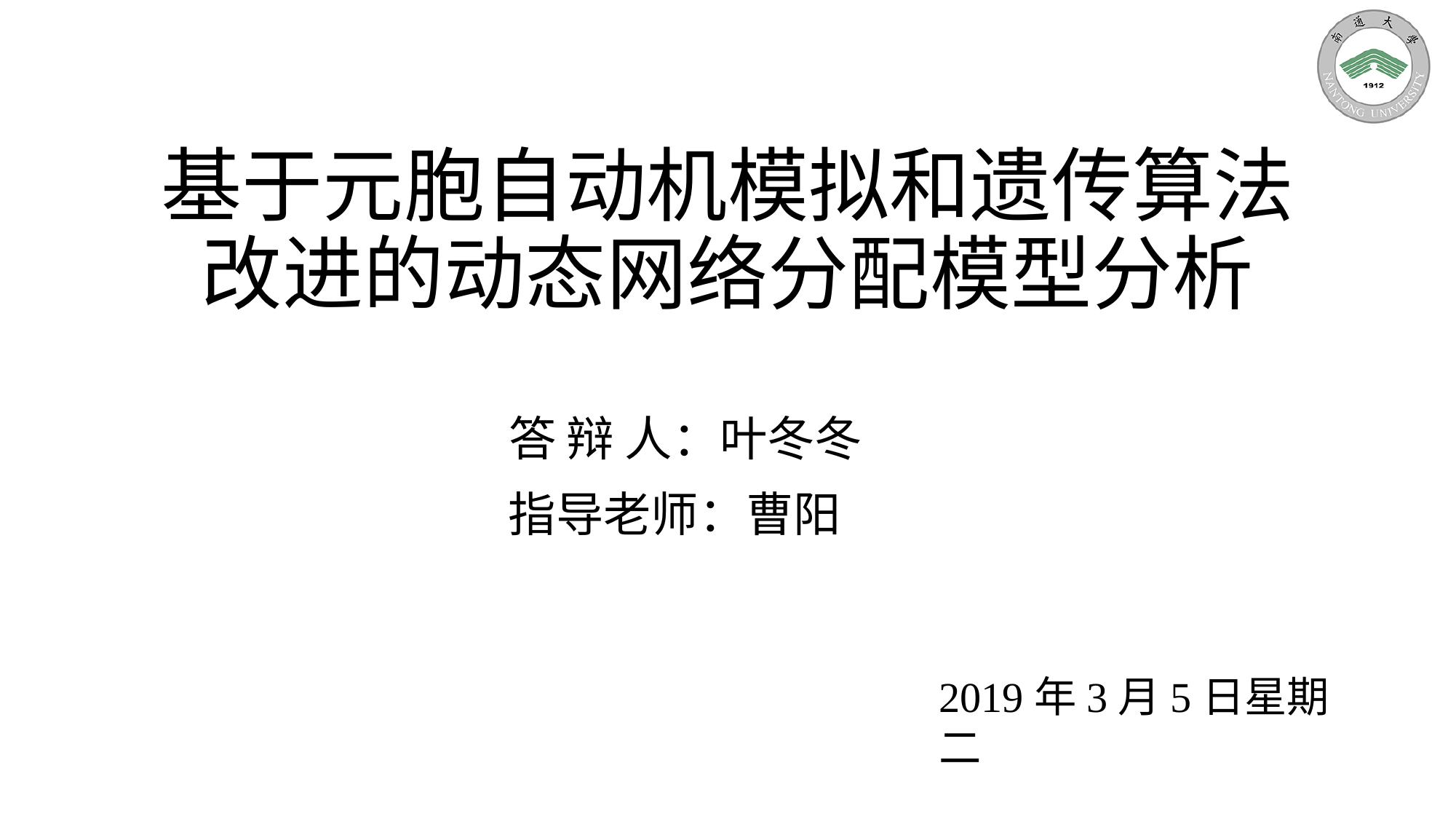

# 基于元胞自动机模拟和遗传算法改进的动态网络分配模型分析
答 辩 人：叶冬冬
指导老师：曹阳
2019年3月5日星期二